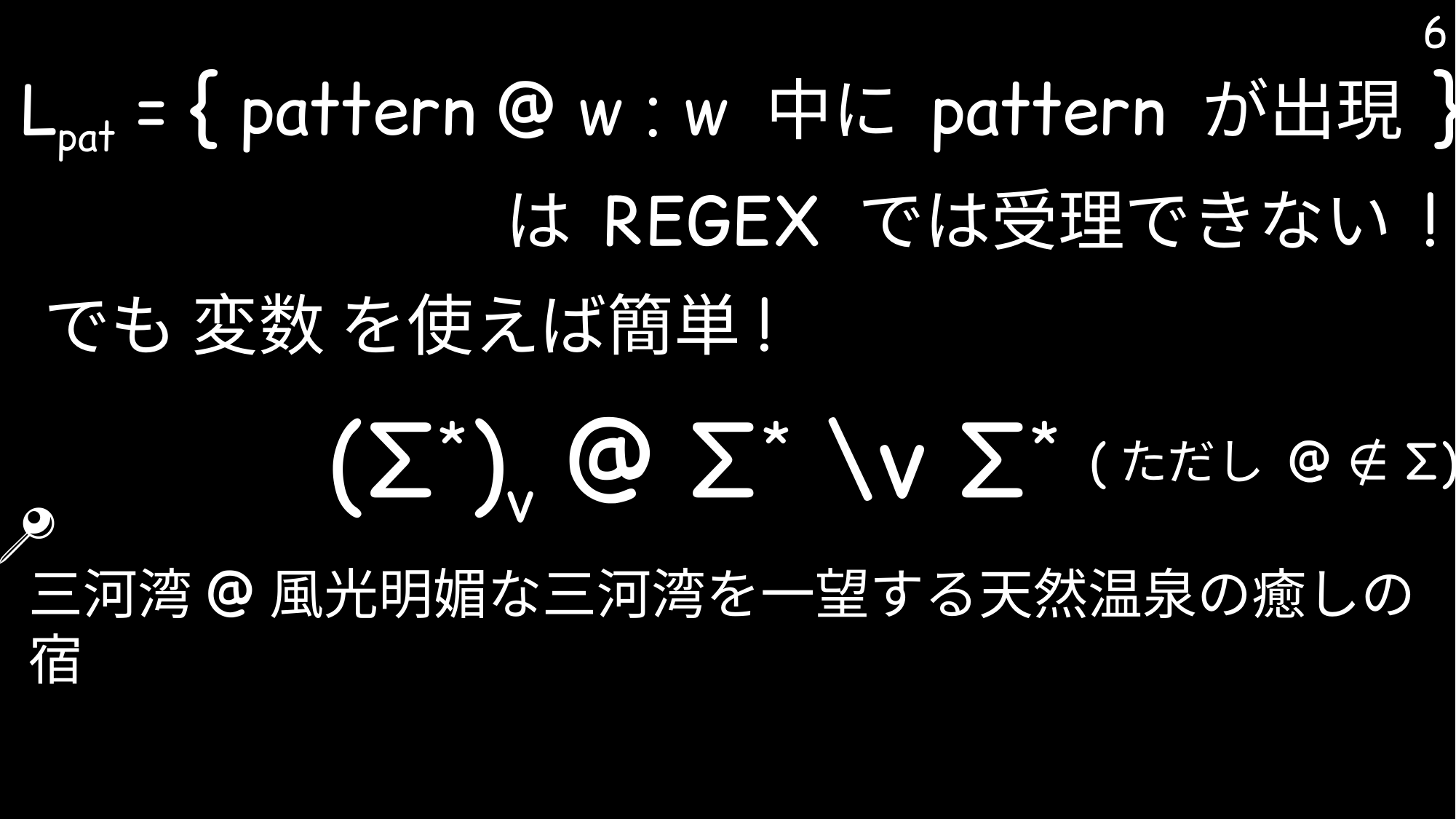

6
Lpat = { pattern @ w : w 中に pattern が出現 }
は REGEX では受理できない !
# でも 変数 を使えば簡単!
(Σ*)v @ Σ* \v Σ*
(ただし @ ∉ Σ)
📍
三河湾@風光明媚な三河湾を一望する天然温泉の癒しの宿